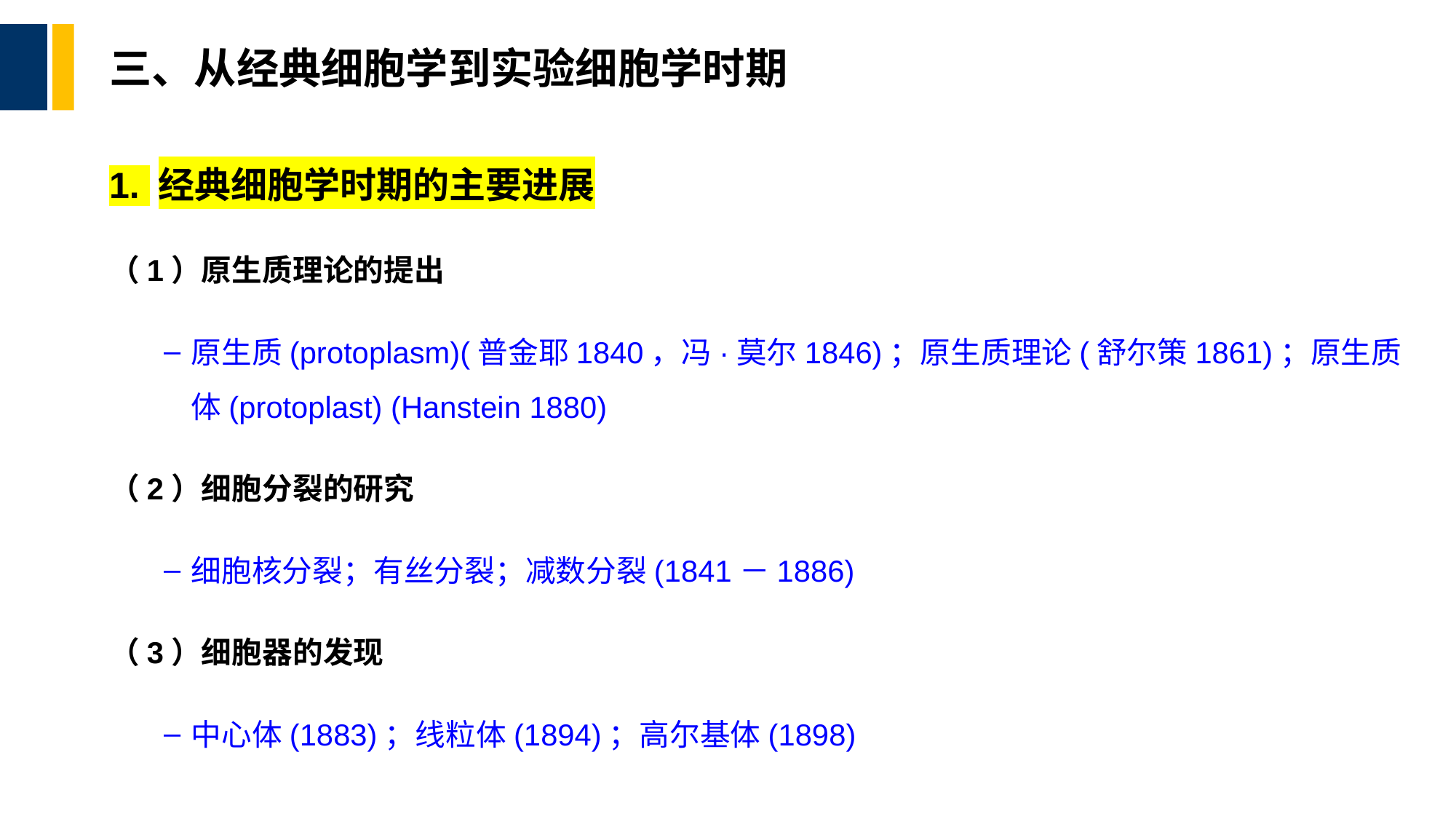

# 三、从经典细胞学到实验细胞学时期
1. 经典细胞学时期的主要进展
（1）原生质理论的提出
原生质(protoplasm)(普金耶1840，冯·莫尔1846)；原生质理论(舒尔策1861)；原生质体(protoplast) (Hanstein 1880)
（2）细胞分裂的研究
细胞核分裂；有丝分裂；减数分裂(1841－1886)
（3）细胞器的发现
中心体(1883)；线粒体(1894)；高尔基体(1898)